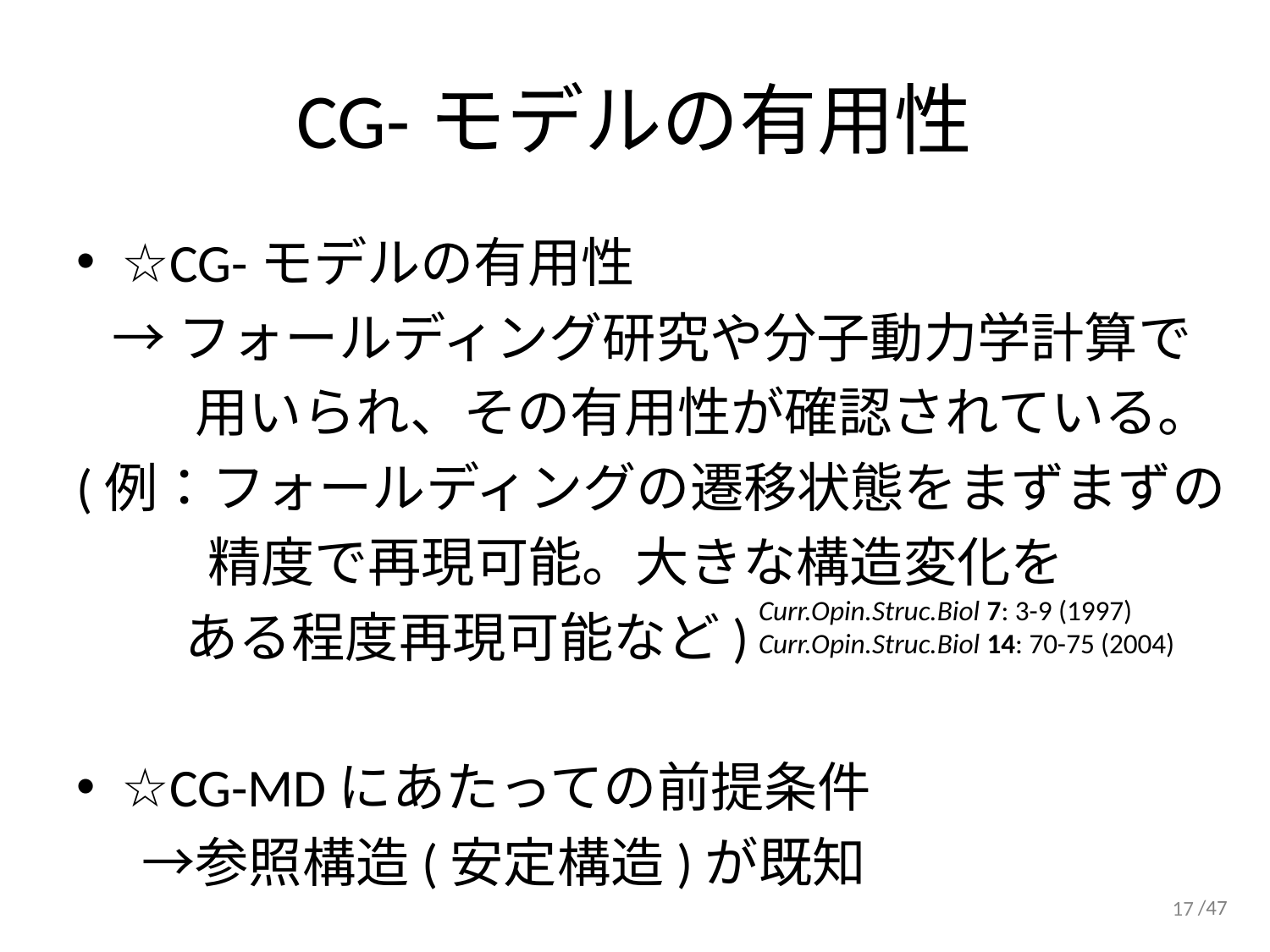

# CG-モデルの有用性
☆CG-モデルの有用性
   →フォールディング研究や分子動力学計算で
　　 用いられ、その有用性が確認されている。
(例：フォールディングの遷移状態をまずまずの
　　  精度で再現可能。大きな構造変化を
        ある程度再現可能など)

☆CG-MDにあたっての前提条件
　 →参照構造(安定構造)が既知
Curr.Opin.Struc.Biol 7: 3-9 (1997)
Curr.Opin.Struc.Biol 14: 70-75 (2004)
17